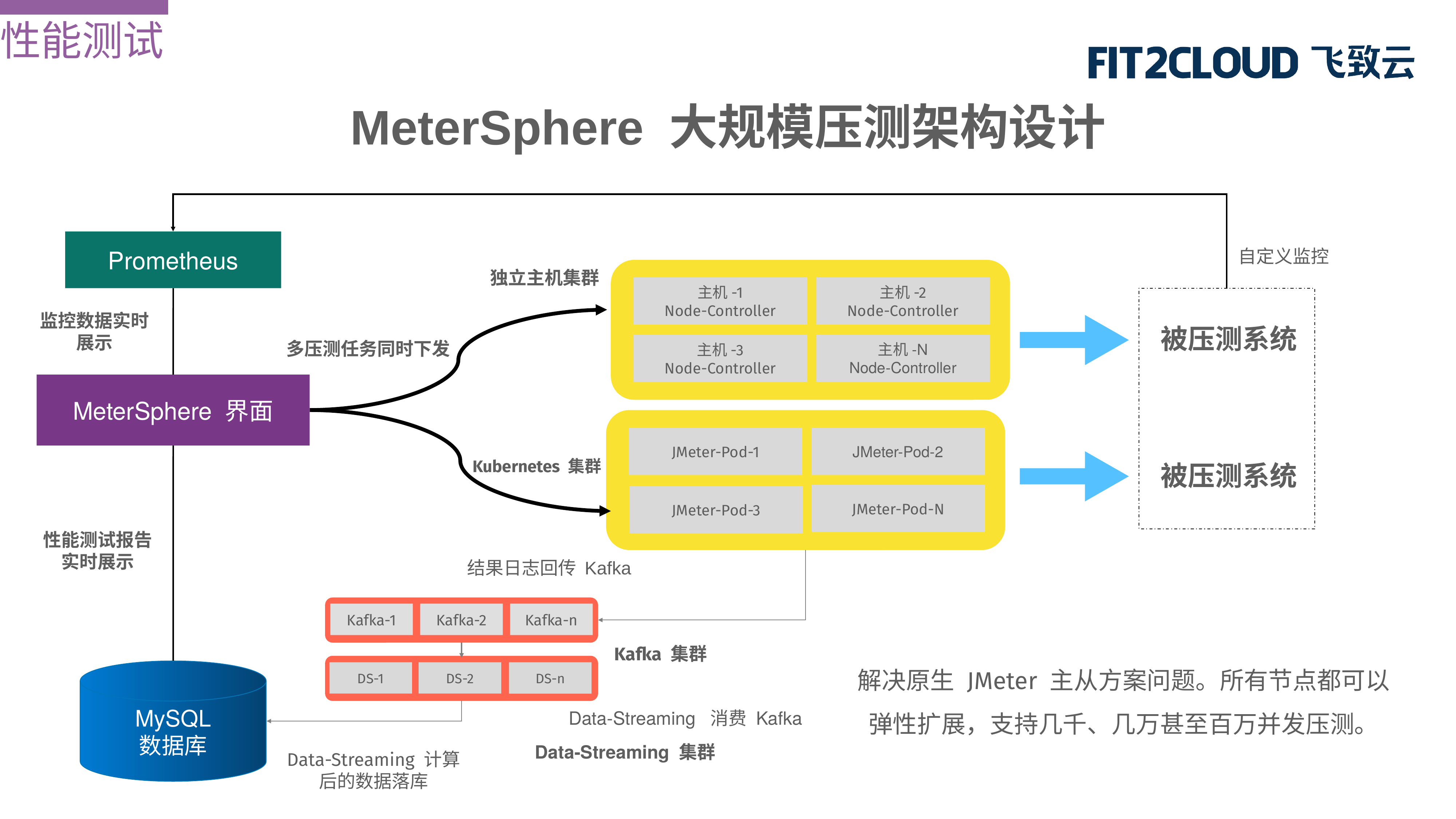

性能测试
MeterSphere 大规模压测架构设计

Prometheus
自定义监控

主机-1
Node-Controller

主机-2
Node-Controller

主机-3
Node-Controller

主机-N
Node-Controller
独立主机集群

监控数据实时展示

被压测系统
多压测任务同时下发

MeterSphere 界面

JMeter-Pod-1

JMeter-Pod-2

JMeter-Pod-N

JMeter-Pod-3

Kubernetes 集群
被压测系统
性能测试报告
实时展示

结果日志回传 Kafka

Kafka-1
Kafka-2
Kafka-n
Kafka 集群

解决原生 JMeter 主从方案问题。所有节点都可以弹性扩展，支持几千、几万甚至百万并发压测。

DS-1
DS-2
DS-n

MySQL
数据库

Data-Streaming  消费 Kafka
Data-Streaming 集群
Data-Streaming 计算后的数据落库